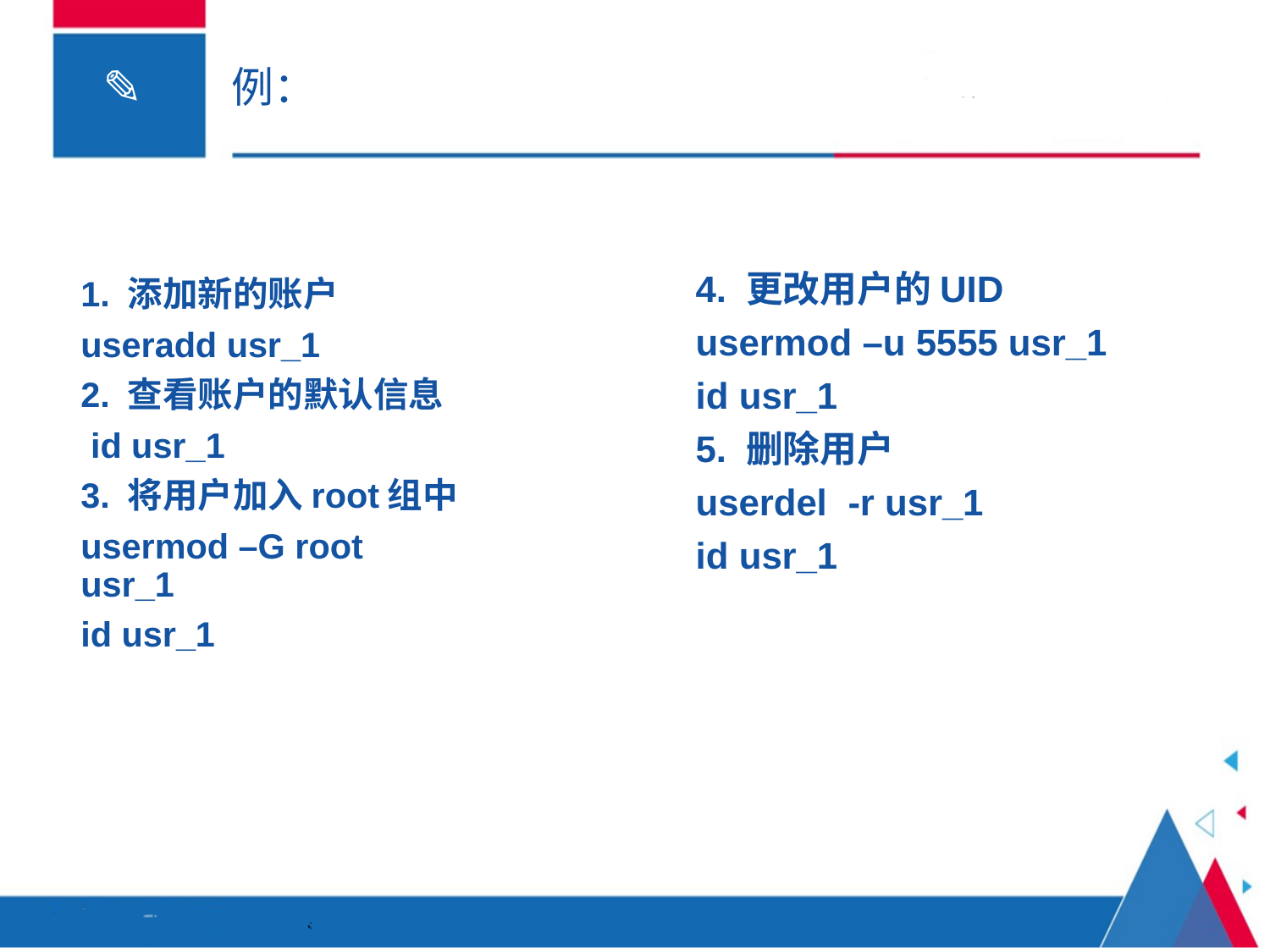

# 例：
4. 更改用户的UID
usermod –u 5555 usr_1
id usr_1
5. 删除用户
userdel  -r usr_1
id usr_1

1. 添加新的账户
useradd usr_1
2. 查看账户的默认信息
 id usr_1
3. 将用户加入root组中
usermod –G root usr_1
id usr_1